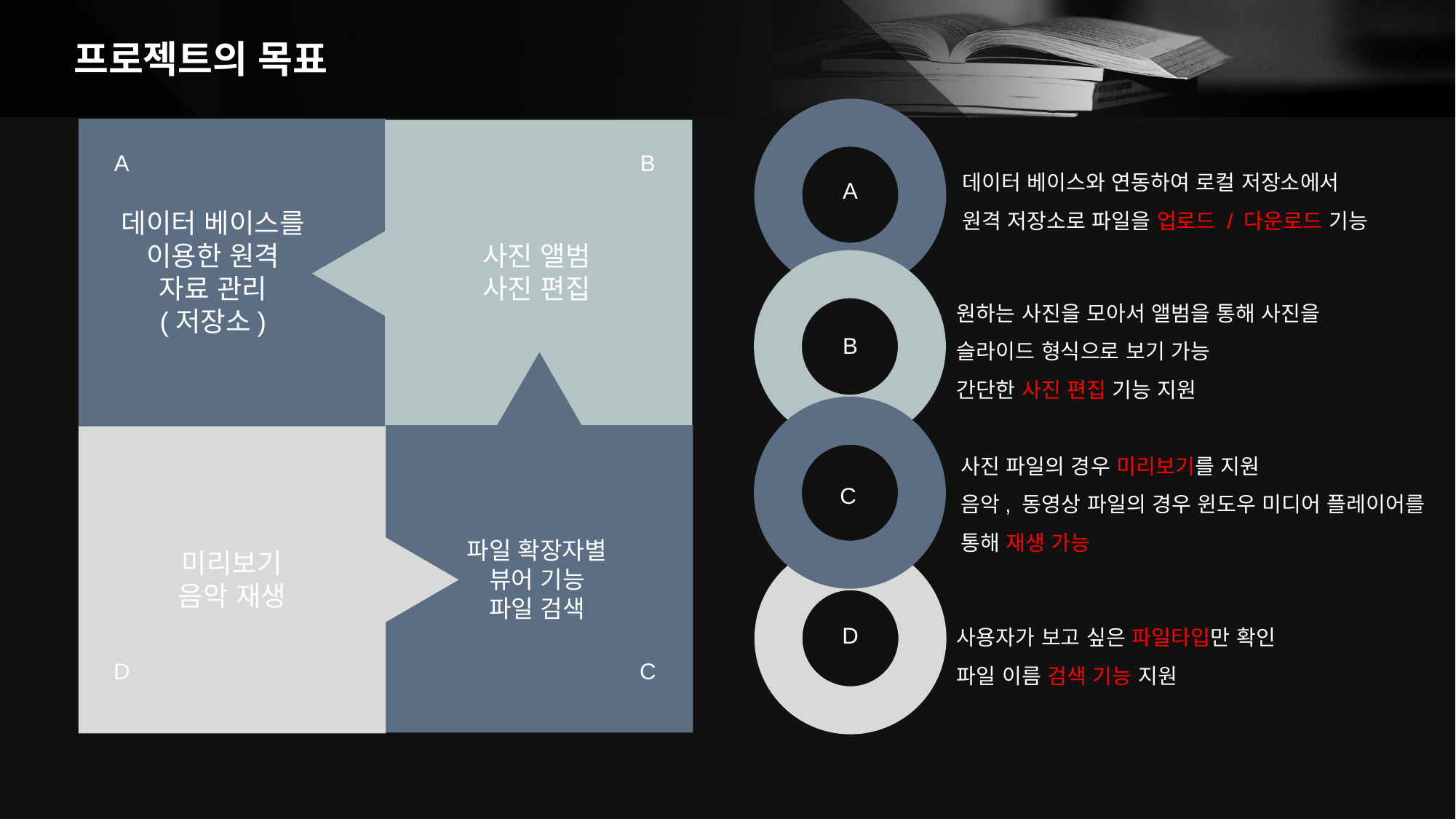

# 프로젝트의 목표

A
B
데이터 베이스를
이용한 원격
자료 관리
(저장소)
사진 앨범
사진 편집

파일 확장자별
뷰어 기능
파일 검색
미리보기
음악 재생
D
C
데이터 베이스와 연동하여 로컬 저장소에서
원격 저장소로 파일을 업로드 / 다운로드 기능
A

원하는 사진을 모아서 앨범을 통해 사진을
슬라이드 형식으로 보기 가능
간단한 사진 편집 기능 지원
B

사진 파일의 경우 미리보기를 지원
음악, 동영상 파일의 경우 윈도우 미디어 플레이어를
통해 재생 가능
C

사용자가 보고 싶은 파일타입만 확인
파일 이름 검색 기능 지원
D